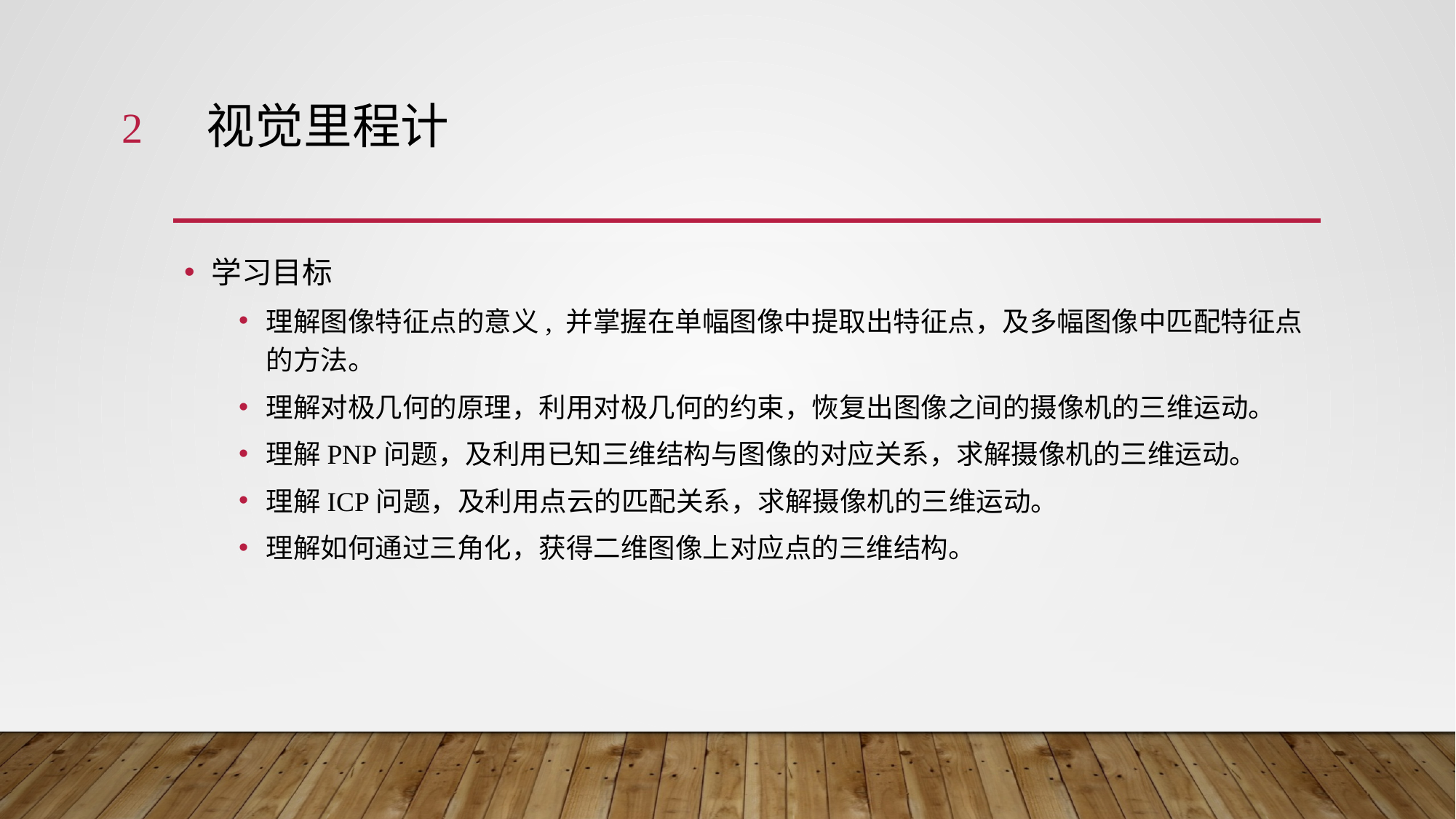

2
# 视觉里程计
学习目标
理解图像特征点的意义, 并掌握在单幅图像中提取出特征点，及多幅图像中匹配特征点的方法。
理解对极几何的原理，利用对极几何的约束，恢复出图像之间的摄像机的三维运动。
理解PNP问题，及利用已知三维结构与图像的对应关系，求解摄像机的三维运动。
理解ICP问题，及利用点云的匹配关系，求解摄像机的三维运动。
理解如何通过三角化，获得二维图像上对应点的三维结构。